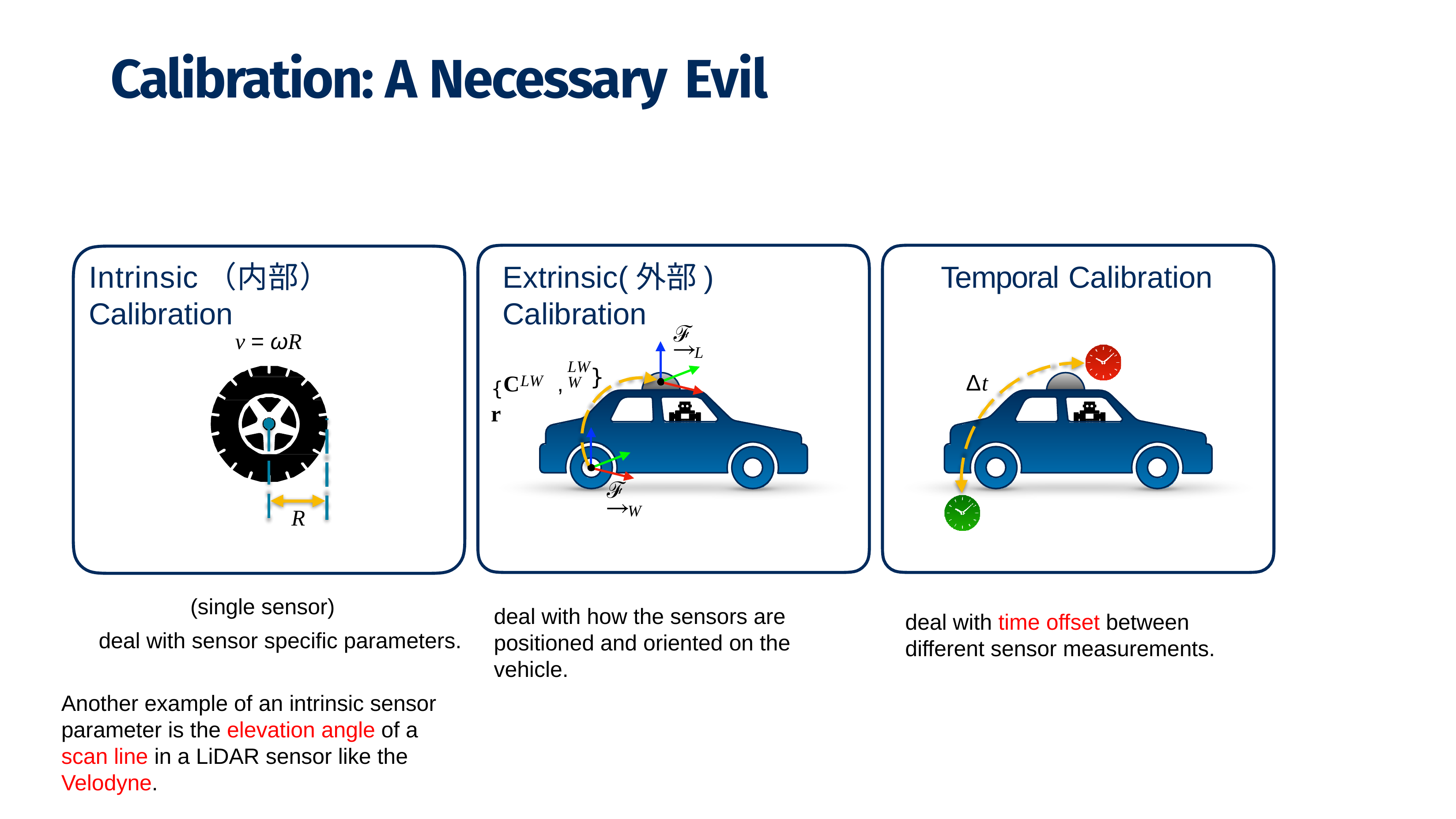

# Calibration: A Necessary Evil

Intrinsic（内部） Calibration
Extrinsic(外部) Calibration
Temporal Calibration
ℱ
v = ωR

L

LW

{C	, r
}

Δt
LW

W

ℱ
W

R

(single sensor)
deal with how the sensors are positioned and oriented on the vehicle.
deal with time offset between different sensor measurements.
deal with sensor specific parameters.
Another example of an intrinsic sensor parameter is the elevation angle of a scan line in a LiDAR sensor like the Velodyne.